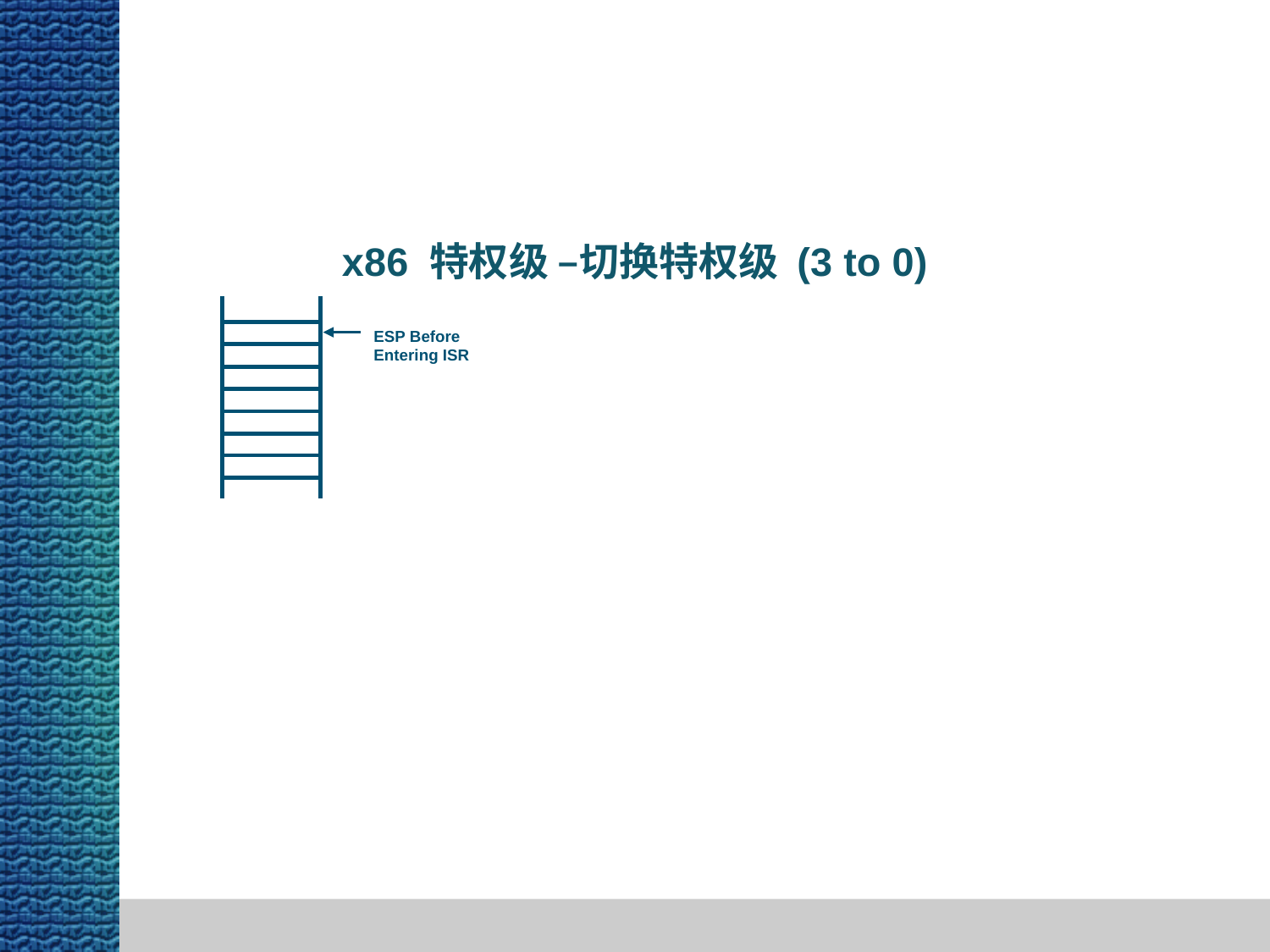

x86 特权级 –切换特权级 (3 to 0)
ESP Before
Entering ISR